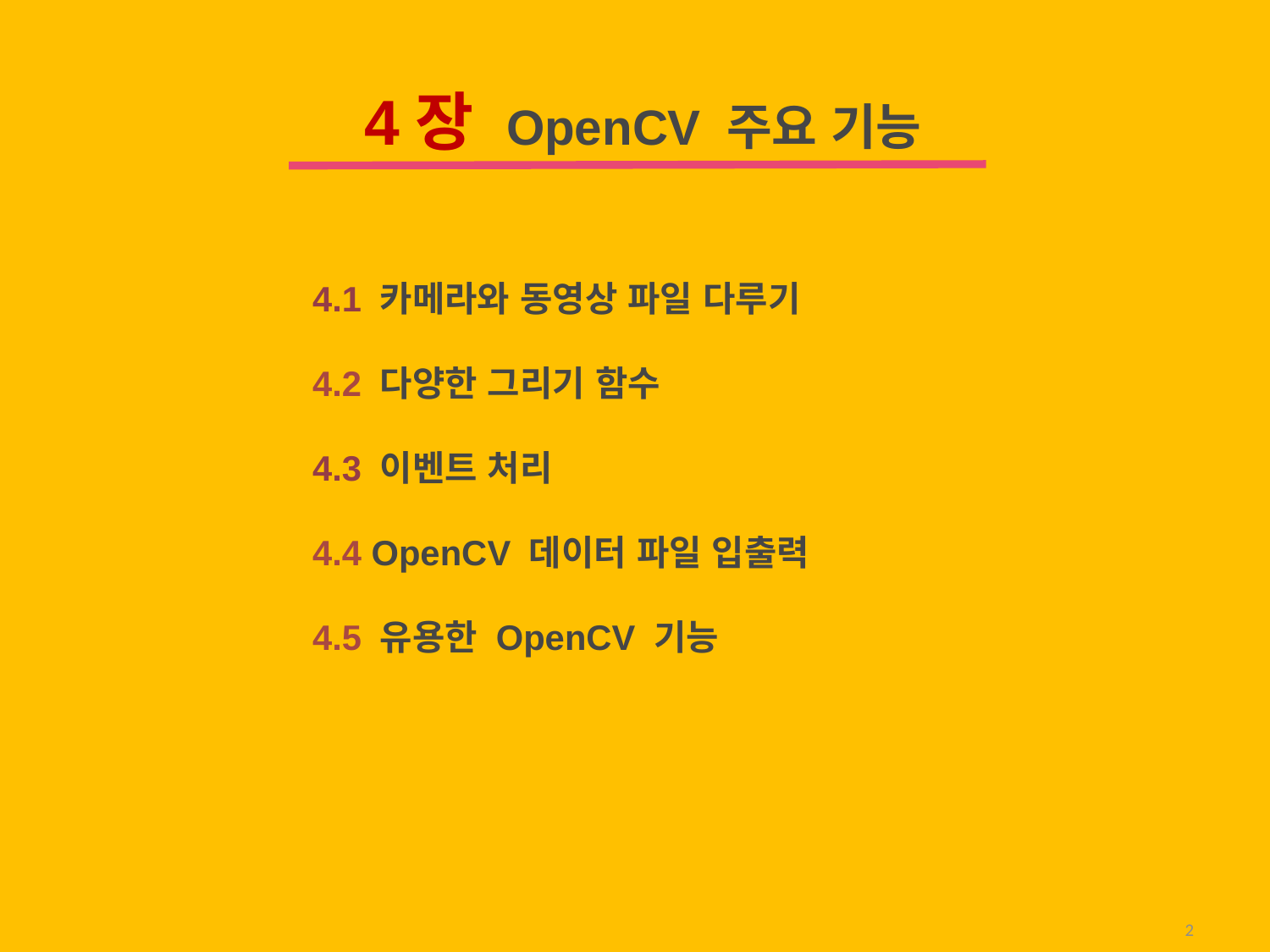

4장 OpenCV 주요 기능
4.1 카메라와 동영상 파일 다루기
4.2 다양한 그리기 함수
4.3 이벤트 처리
4.4 OpenCV 데이터 파일 입출력
4.5 유용한 OpenCV 기능
2